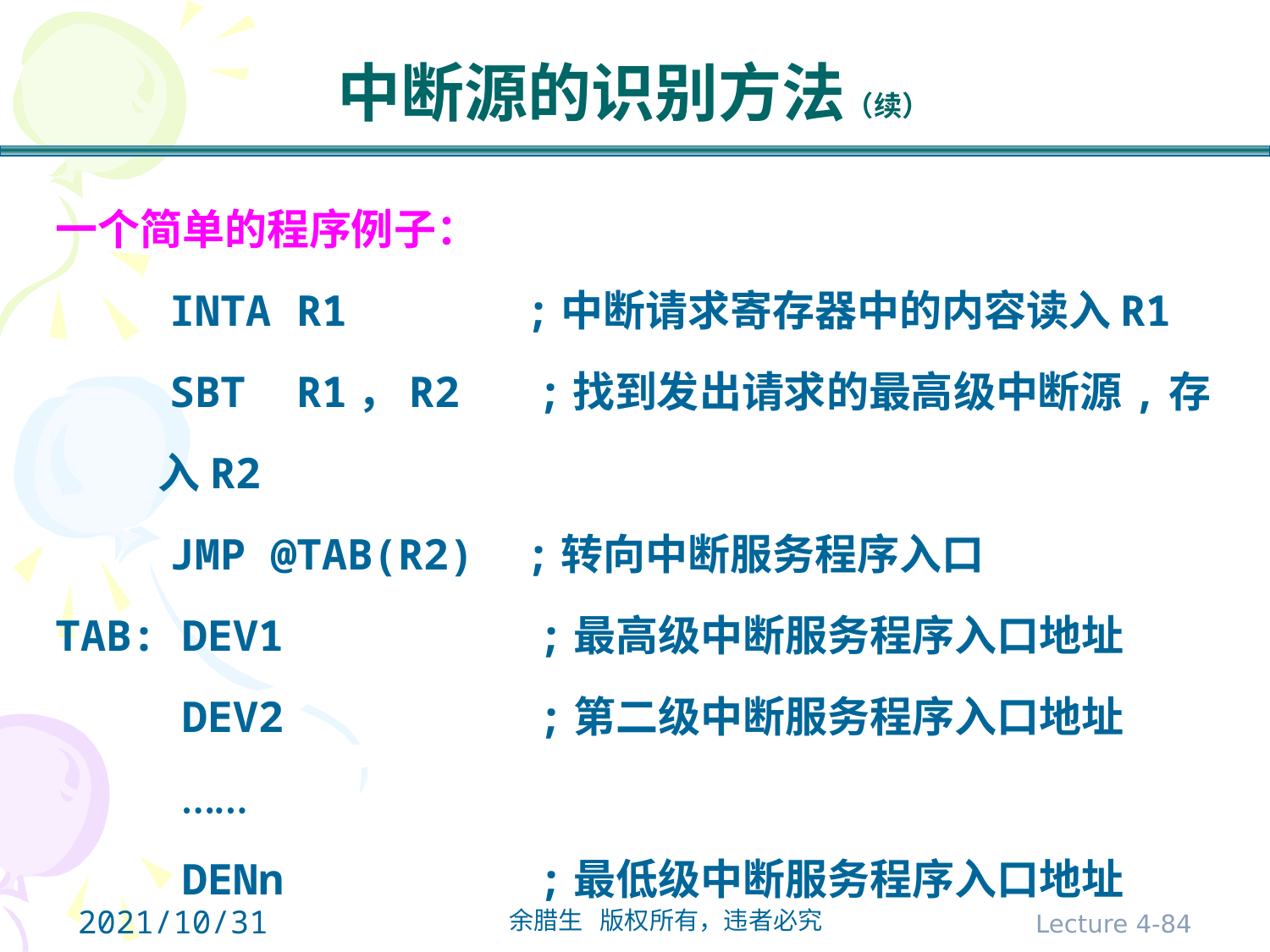

# 中断源的识别方法（续）
一个简单的程序例子：
  INTA R1       ;中断请求寄存器中的内容读入R1
  SBT  R1，R2   ;找到发出请求的最高级中断源,存入R2
  JMP @TAB(R2)  ;转向中断服务程序入口
TAB: DEV1          ;最高级中断服务程序入口地址
     DEV2          ;第二级中断服务程序入口地址
     ……
     DENn          ;最低级中断服务程序入口地址
2021/10/31
Lecture 4-84